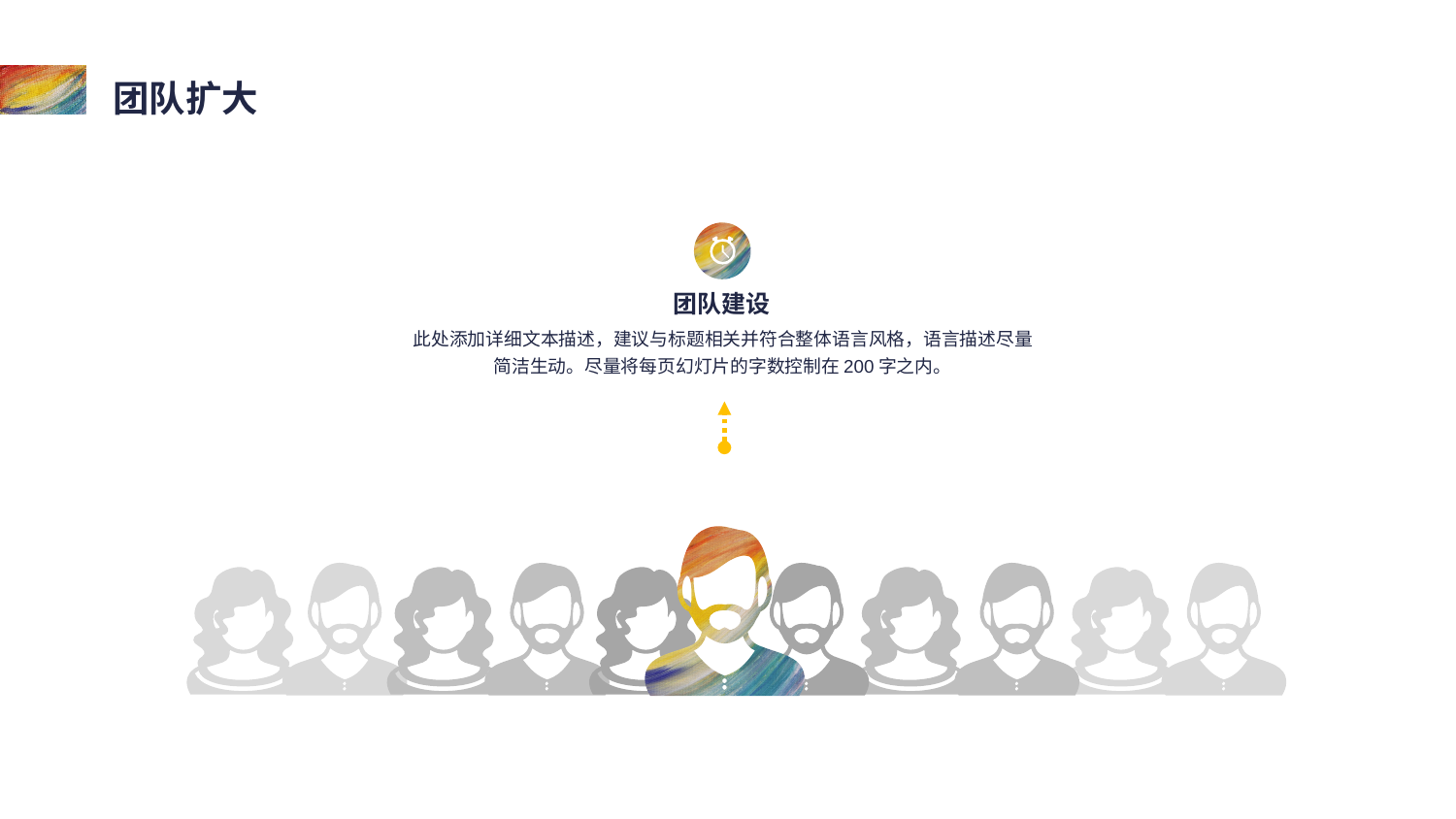

团队扩大

团队建设
此处添加详细文本描述，建议与标题相关并符合整体语言风格，语言描述尽量简洁生动。尽量将每页幻灯片的字数控制在200字之内。